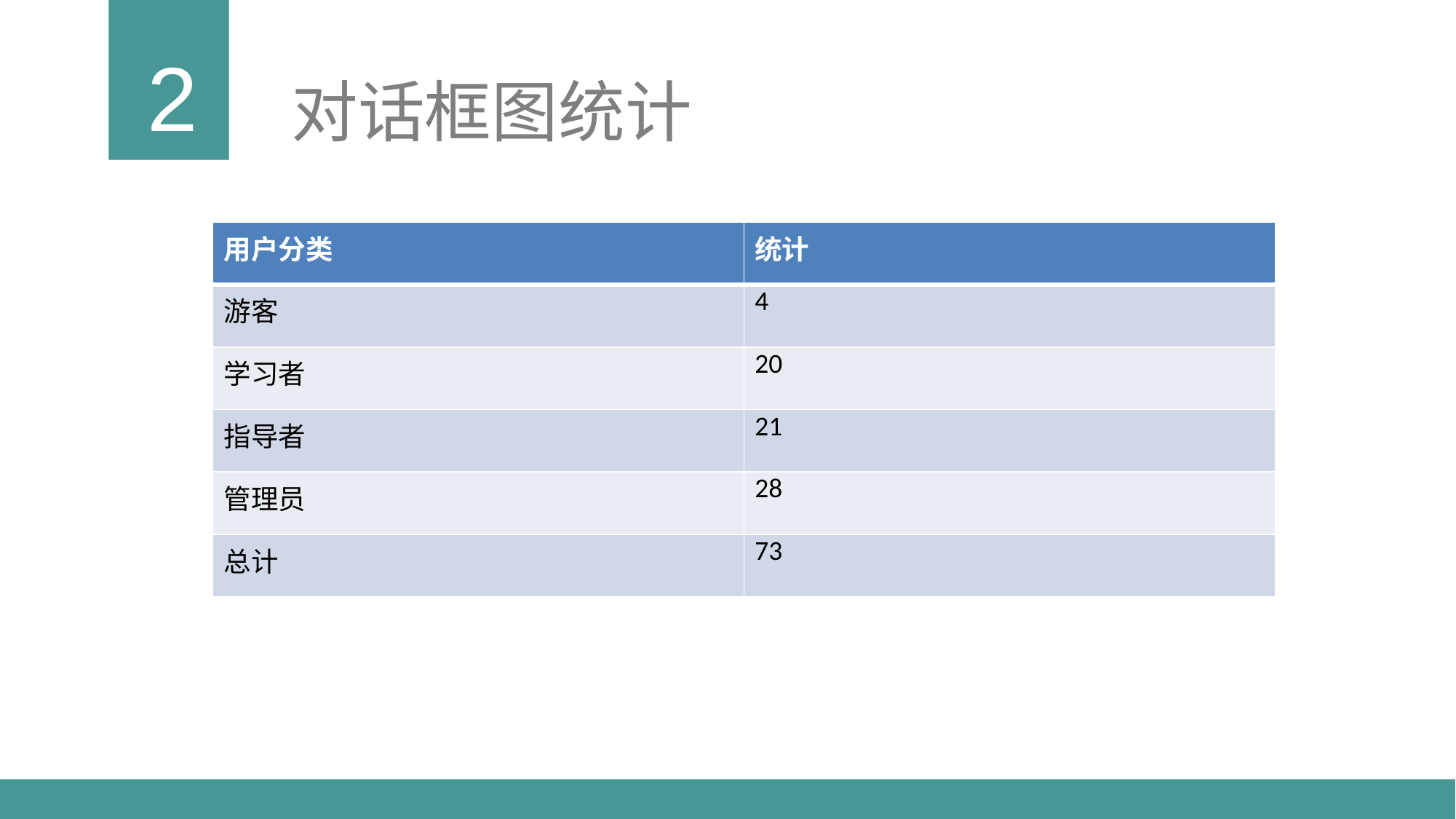

2
对话框图统计
| 用户分类 | 统计 |
| --- | --- |
| 游客 | 4 |
| 学习者 | 20 |
| 指导者 | 21 |
| 管理员 | 28 |
| 总计 | 73 |